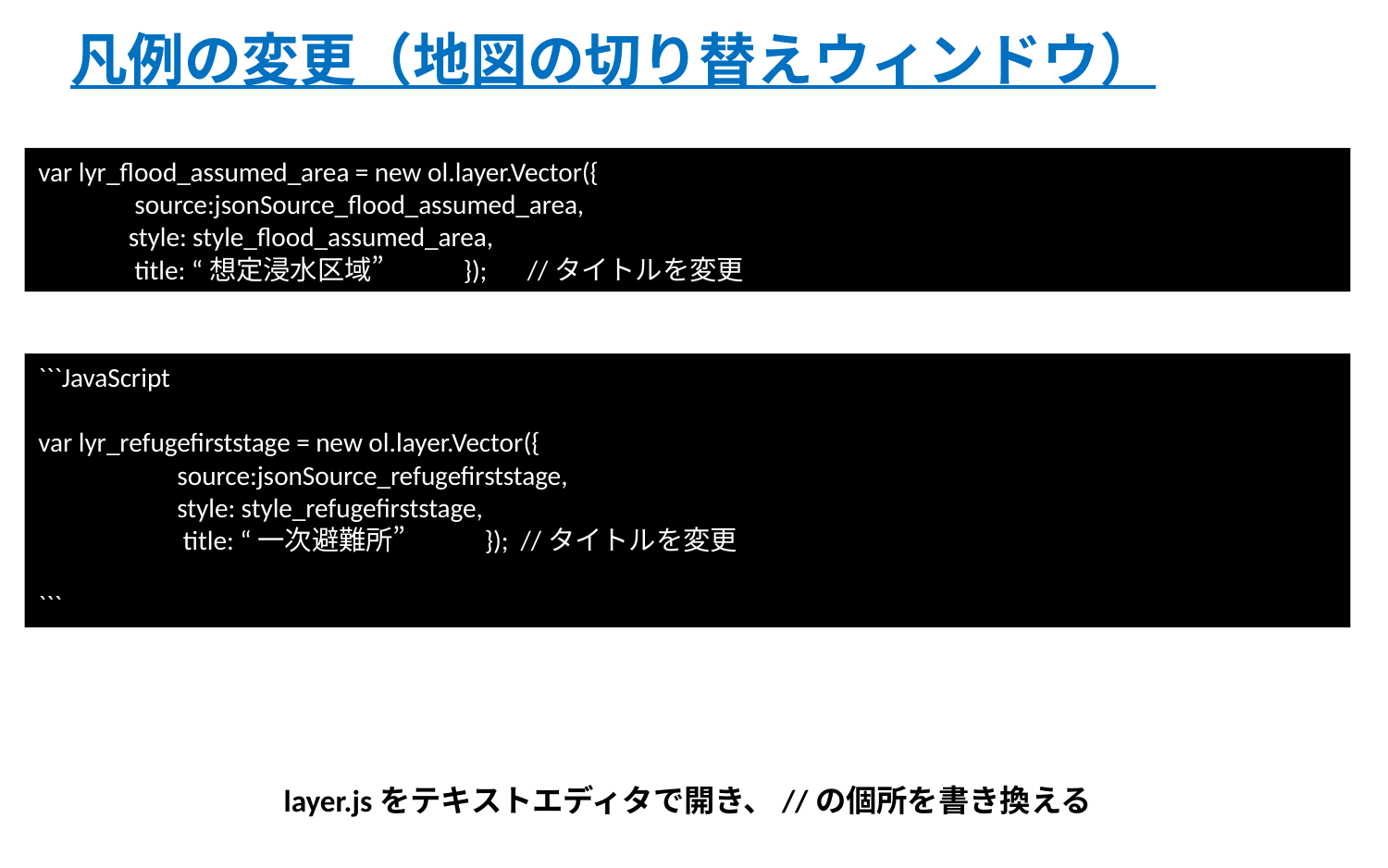

# 凡例の変更（地図の切り替えウィンドウ）
var lyr_flood_assumed_area = new ol.layer.Vector({
                source:jsonSource_flood_assumed_area,
               style: style_flood_assumed_area,
                title: “想定浸水区域”            });　//タイトルを変更
```JavaScript

var lyr_refugefirststage = new ol.layer.Vector({
	source:jsonSource_refugefirststage,
	style: style_refugefirststage,
	 title: “一次避難所”            });  //タイトルを変更

```
layer.jsをテキストエディタで開き、//の個所を書き換える